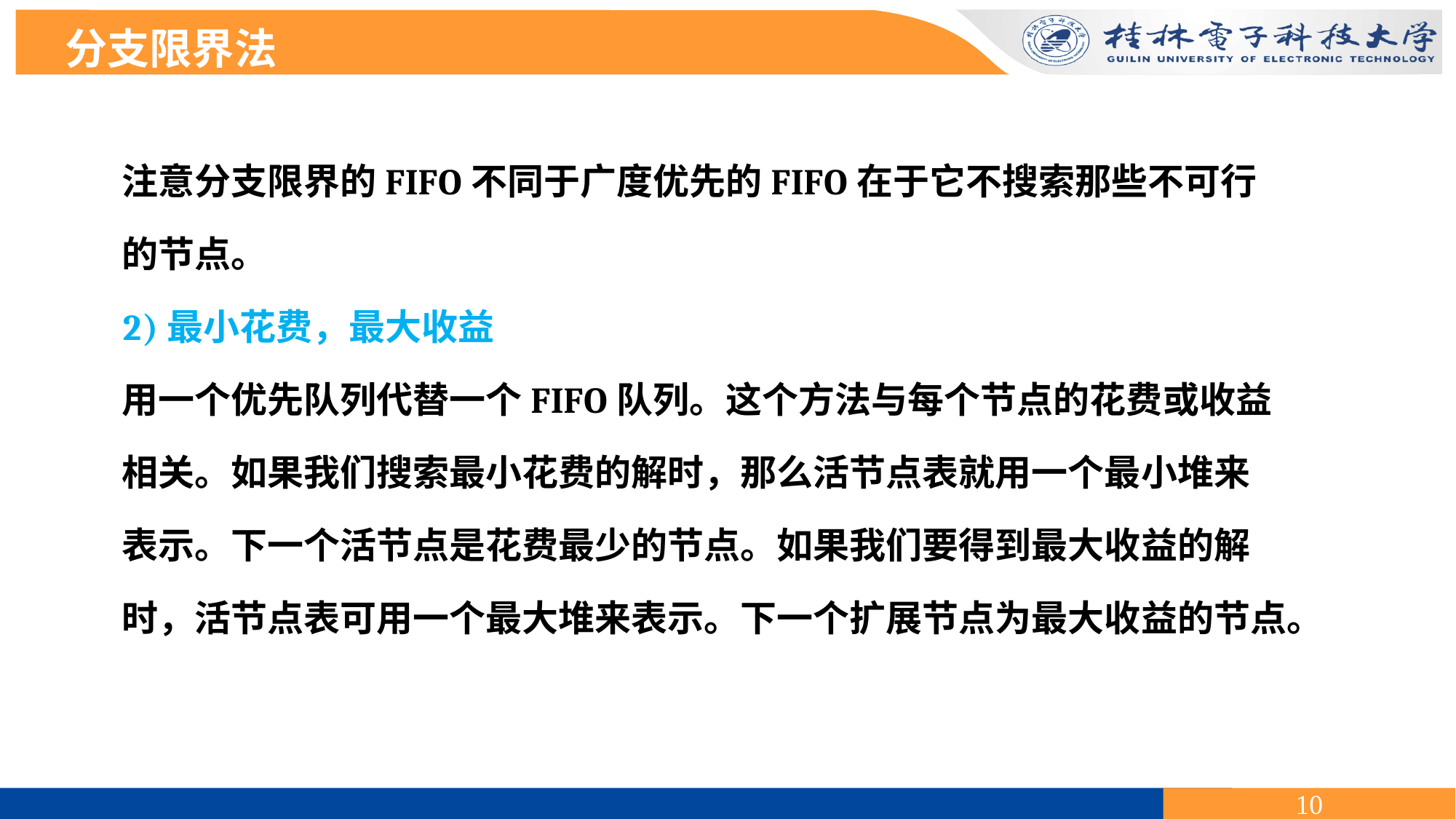

分支限界法
注意分支限界的FIFO不同于广度优先的FIFO在于它不搜索那些不可行
的节点。
2)最小花费，最大收益
用一个优先队列代替一个FIFO队列。这个方法与每个节点的花费或收益
相关。如果我们搜索最小花费的解时，那么活节点表就用一个最小堆来
表示。下一个活节点是花费最少的节点。如果我们要得到最大收益的解
时，活节点表可用一个最大堆来表示。下一个扩展节点为最大收益的节点。